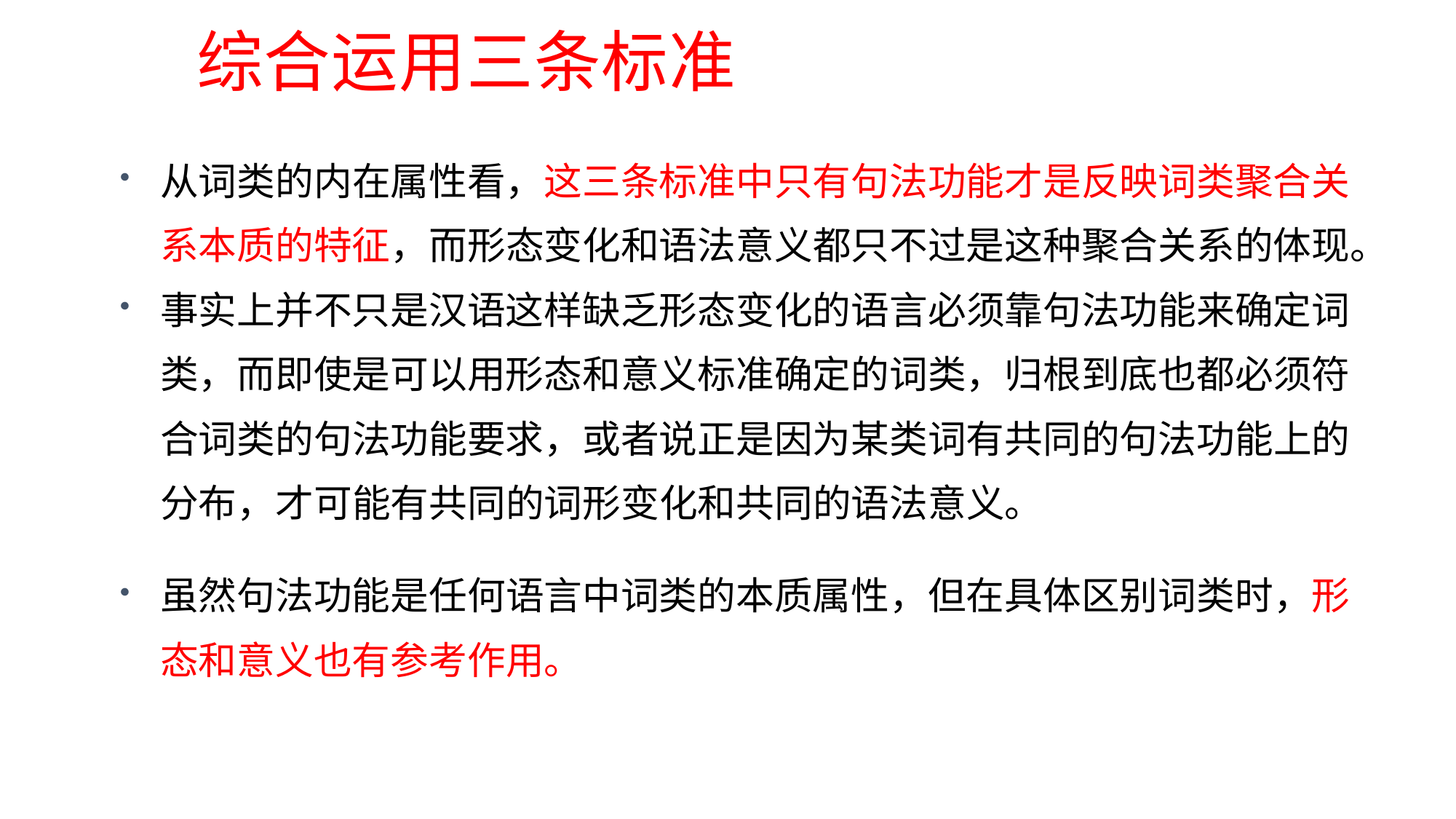

# 综合运用三条标准
从词类的内在属性看，这三条标准中只有句法功能才是反映词类聚合关系本质的特征，而形态变化和语法意义都只不过是这种聚合关系的体现。
事实上并不只是汉语这样缺乏形态变化的语言必须靠句法功能来确定词类，而即使是可以用形态和意义标准确定的词类，归根到底也都必须符合词类的句法功能要求，或者说正是因为某类词有共同的句法功能上的分布，才可能有共同的词形变化和共同的语法意义。

虽然句法功能是任何语言中词类的本质属性，但在具体区别词类时，形态和意义也有参考作用。